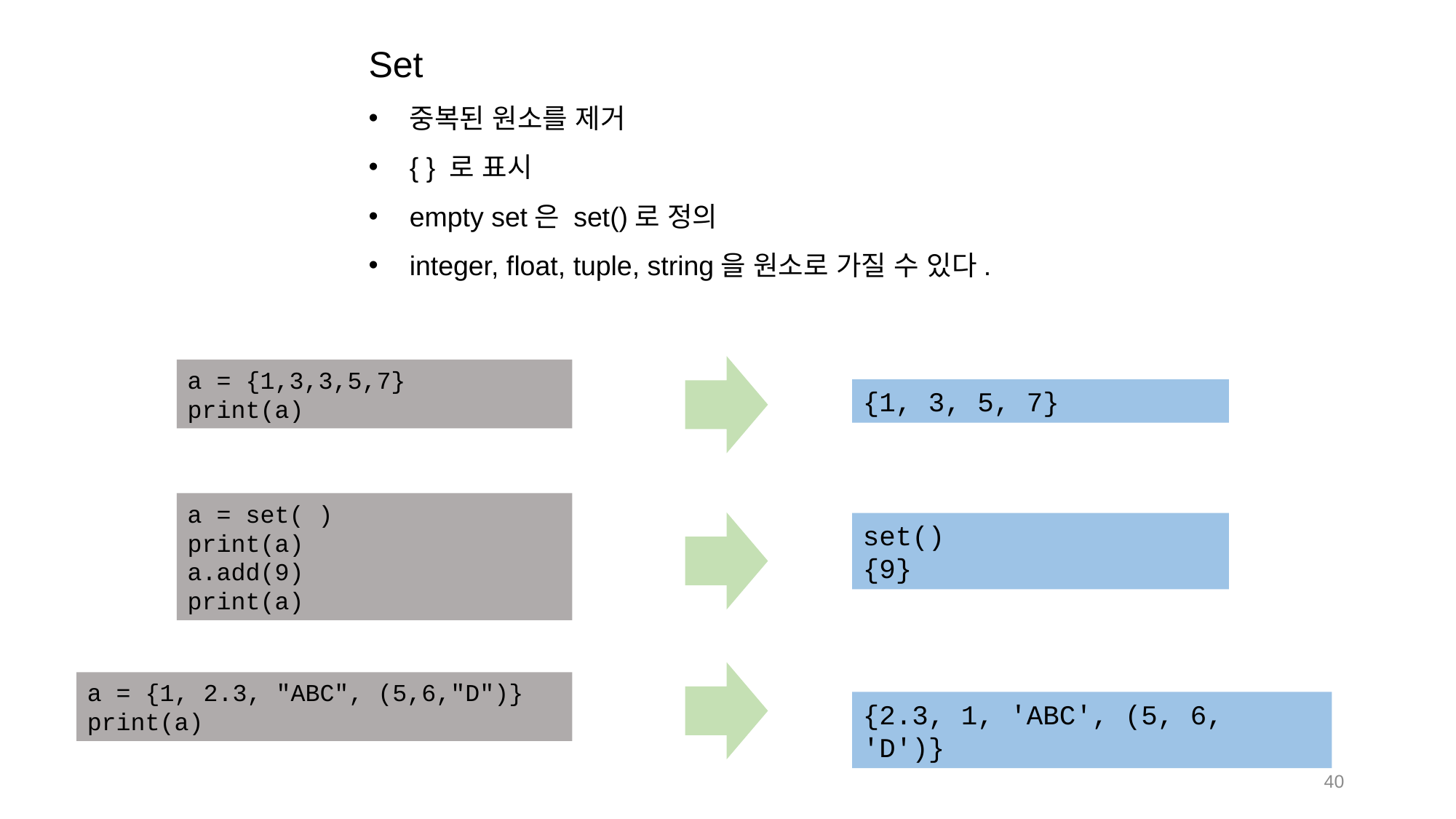

Set
중복된 원소를 제거
{ } 로 표시
empty set은 set()로 정의
integer, float, tuple, string을 원소로 가질 수 있다.

a = {1,3,3,5,7}
print(a)
{1, 3, 5, 7}
a = set( )
print(a)
a.add(9)
print(a)

set()
{9}

a = {1, 2.3, "ABC", (5,6,"D")}
print(a)
{2.3, 1, 'ABC', (5, 6, 'D')}
40